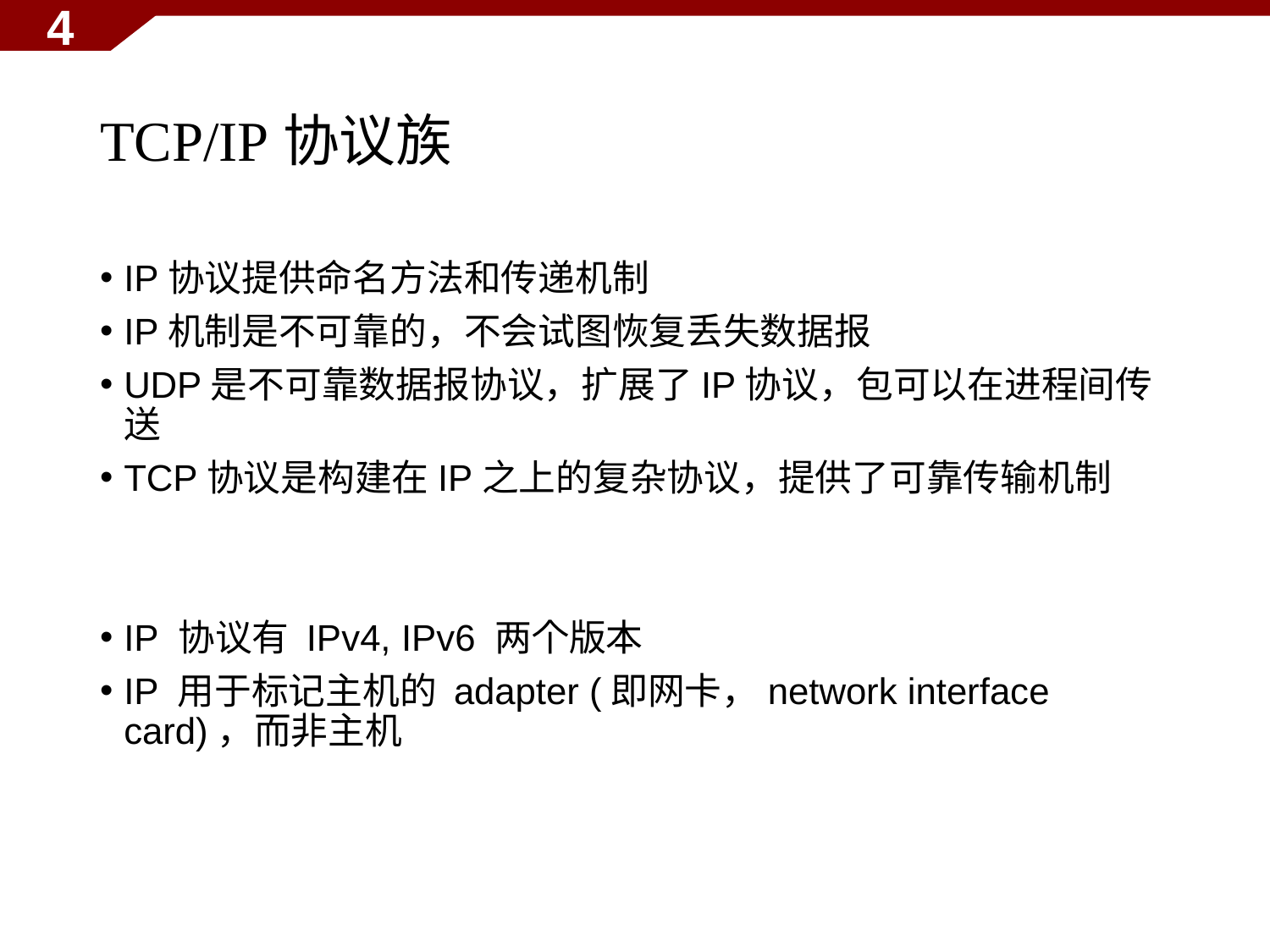

4
# TCP/IP协议族
IP协议提供命名方法和传递机制
IP机制是不可靠的，不会试图恢复丢失数据报
UDP是不可靠数据报协议，扩展了IP协议，包可以在进程间传送
TCP协议是构建在IP之上的复杂协议，提供了可靠传输机制

IP 协议有 IPv4, IPv6 两个版本
IP 用于标记主机的 adapter (即网卡，network interface card)，而非主机